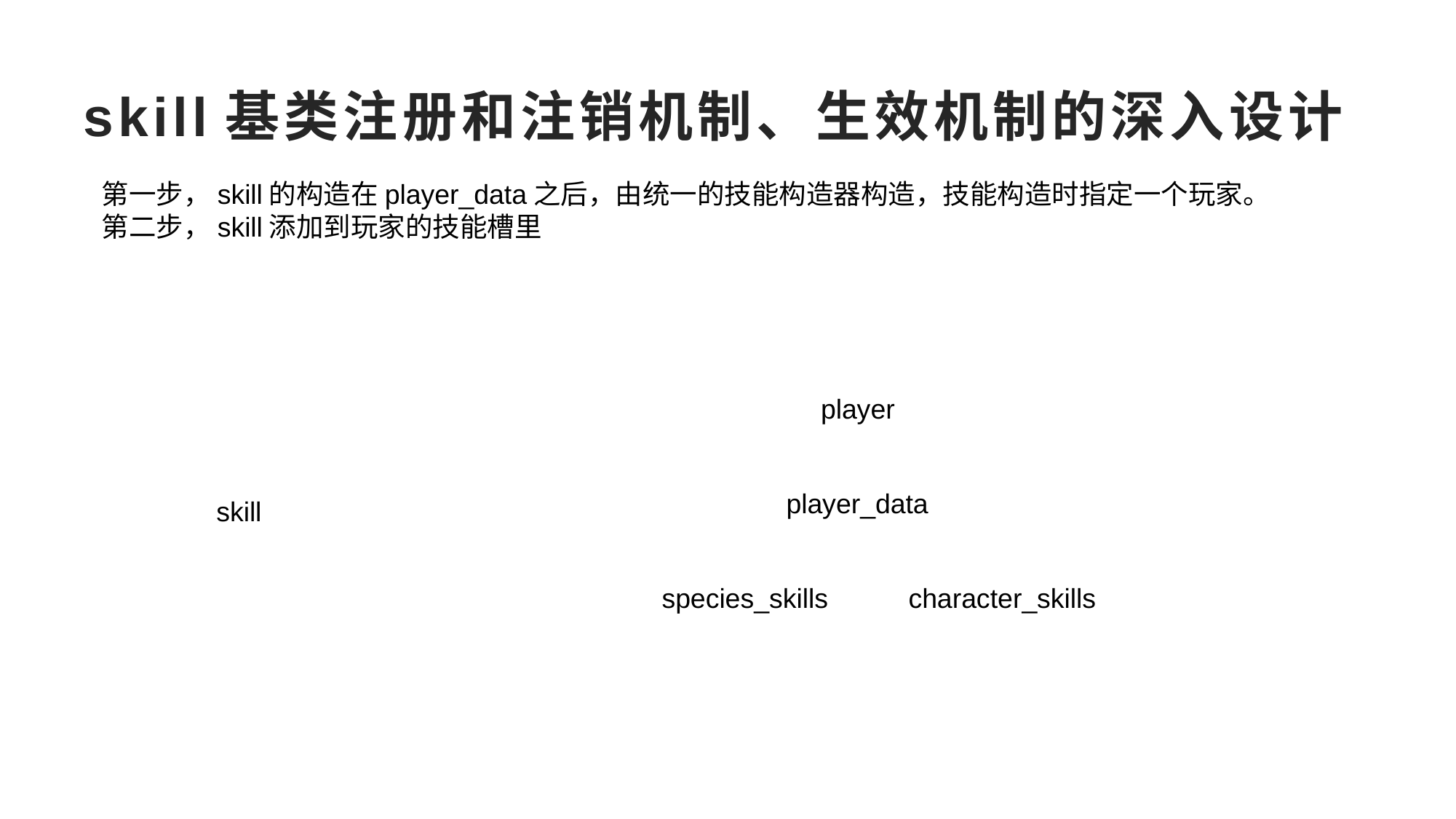

# skill基类注册和注销机制、生效机制的深入设计
第一步，skill的构造在player_data之后，由统一的技能构造器构造，技能构造时指定一个玩家。
第二步，skill添加到玩家的技能槽里
player
player_data
skill
species_skills
character_skills